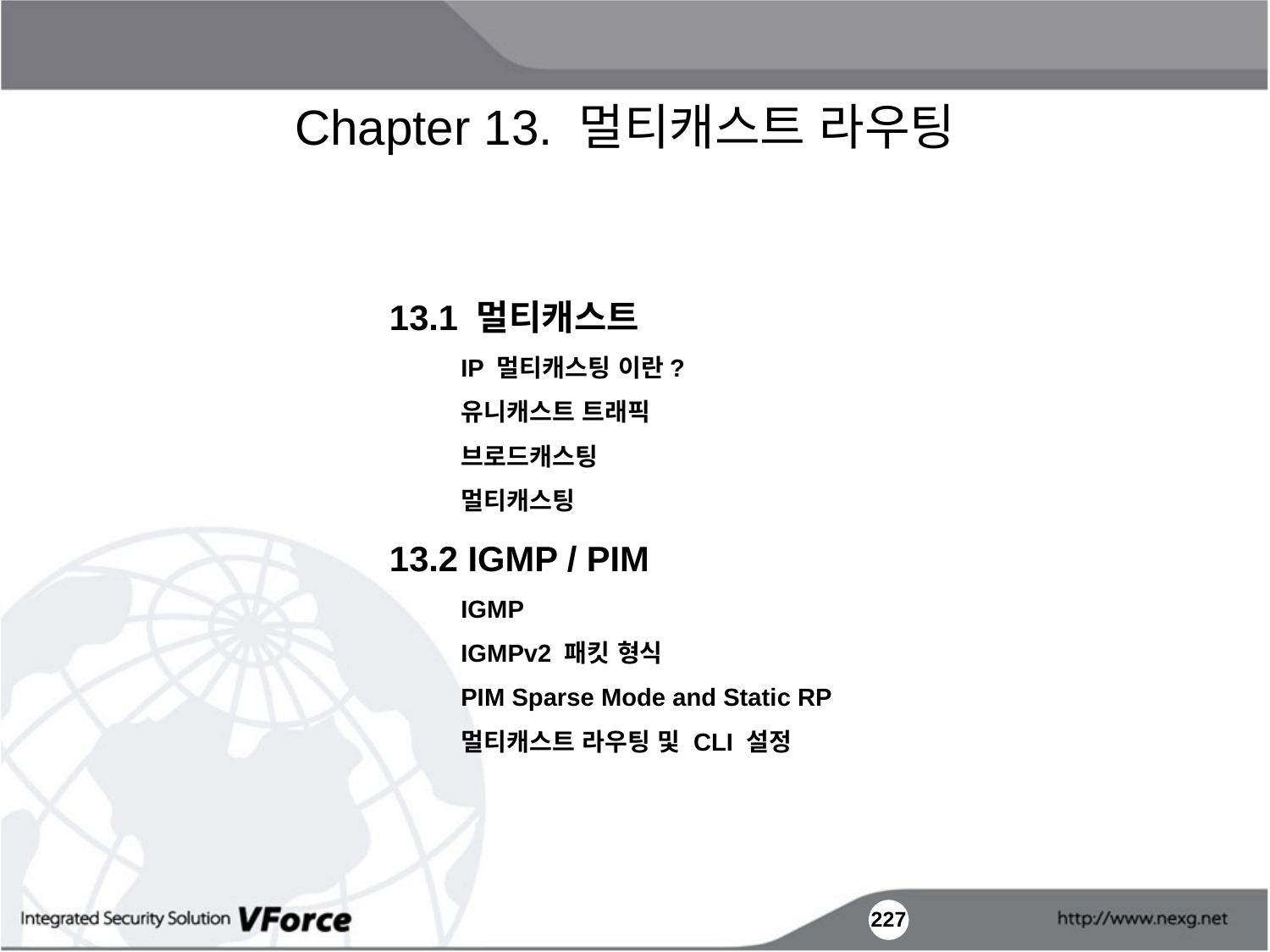

Chapter 13. 멀티캐스트 라우팅
13.1 멀티캐스트
	IP 멀티캐스팅 이란?
	유니캐스트 트래픽
	브로드캐스팅
	멀티캐스팅
13.2 IGMP / PIM
	IGMP
	IGMPv2 패킷 형식
	PIM Sparse Mode and Static RP
	멀티캐스트 라우팅 및 CLI 설정